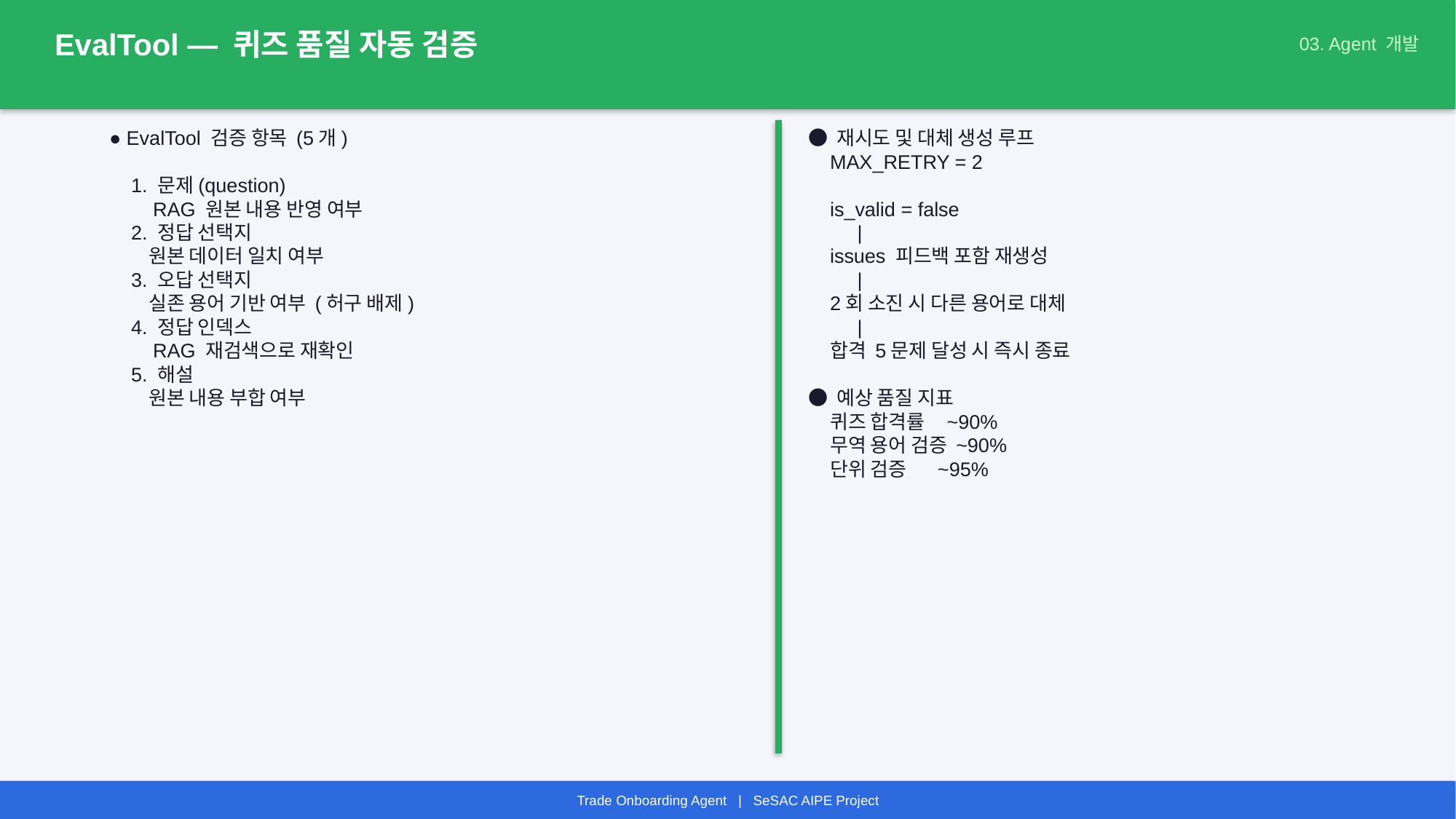

EvalTool — 퀴즈 품질 자동 검증
03. Agent 개발
● EvalTool 검증 항목 (5개)

    1. 문제(question)
        RAG 원본 내용 반영 여부
    2. 정답 선택지
        원본 데이터 일치 여부
    3. 오답 선택지
        실존 용어 기반 여부 (허구 배제)
    4. 정답 인덱스
        RAG 재검색으로 재확인
    5. 해설
        원본 내용 부합 여부

● 재시도 및 대체 생성 루프
    MAX_RETRY = 2

    is_valid = false
         |
    issues 피드백 포함 재생성
         |
    2회 소진 시 다른 용어로 대체
         |
    합격 5문제 달성 시 즉시 종료

● 예상 품질 지표
    퀴즈 합격률    ~90%
    무역 용어 검증 ~90%
    단위 검증      ~95%

Trade Onboarding Agent   |   SeSAC AIPE Project